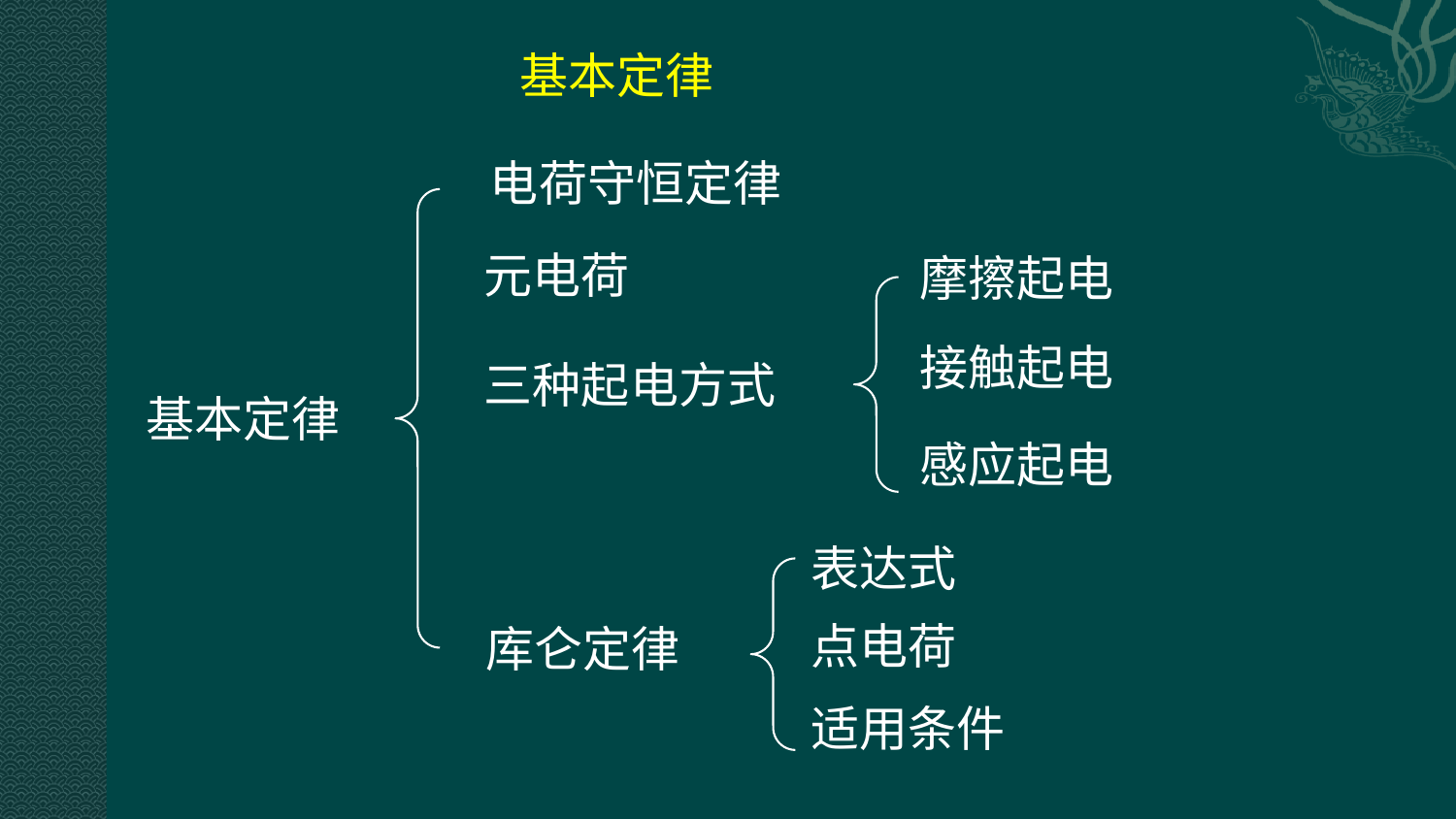

基本定律
电荷守恒定律

元电荷
摩擦起电

接触起电
三种起电方式
基本定律
感应起电
表达式

点电荷
库仑定律
适用条件